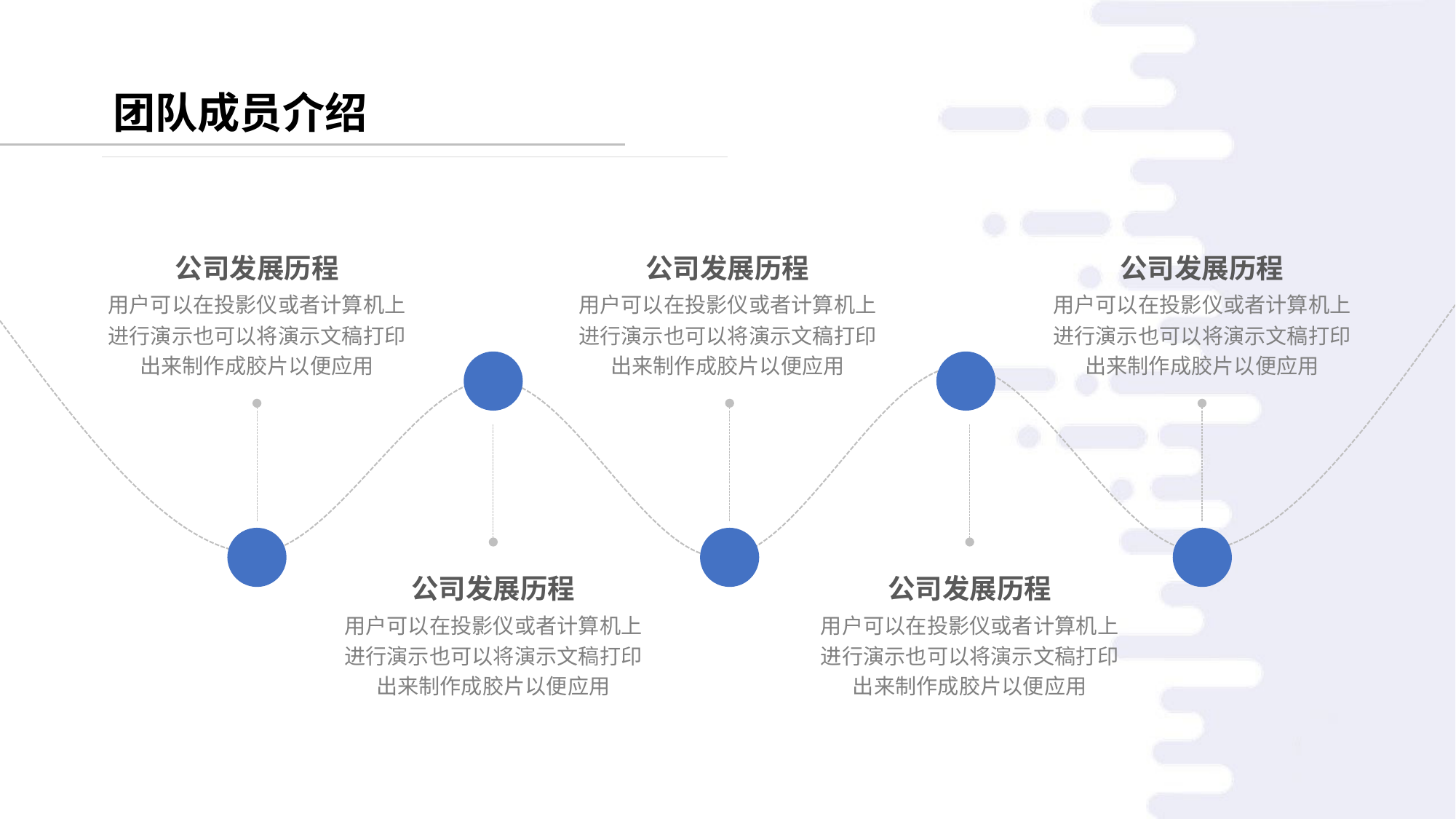

团队成员介绍
公司发展历程
用户可以在投影仪或者计算机上进行演示也可以将演示文稿打印出来制作成胶片以便应用
公司发展历程
用户可以在投影仪或者计算机上进行演示也可以将演示文稿打印出来制作成胶片以便应用
公司发展历程
用户可以在投影仪或者计算机上进行演示也可以将演示文稿打印出来制作成胶片以便应用

公司发展历程
用户可以在投影仪或者计算机上进行演示也可以将演示文稿打印出来制作成胶片以便应用
公司发展历程
用户可以在投影仪或者计算机上进行演示也可以将演示文稿打印出来制作成胶片以便应用